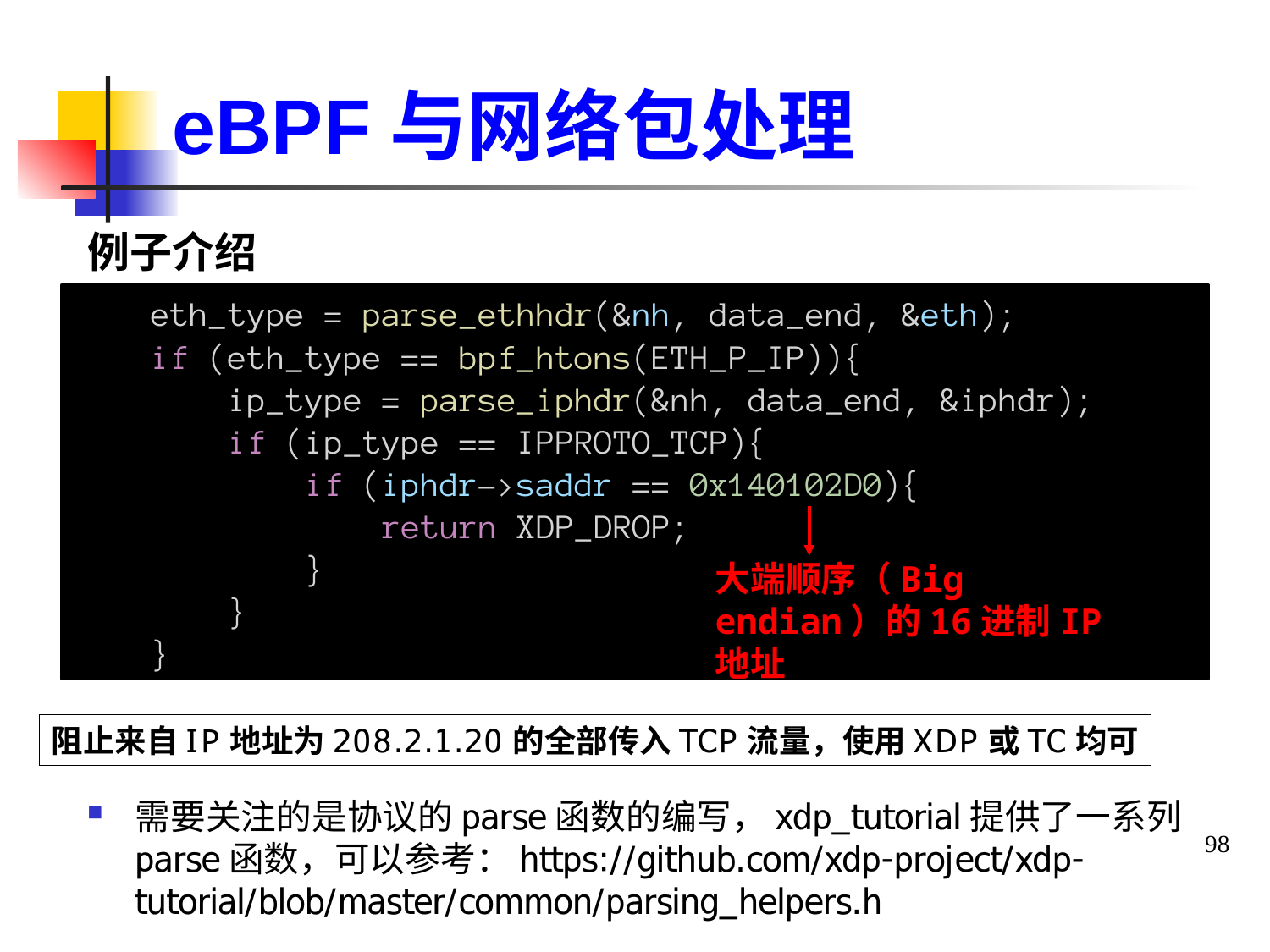

eBPF与网络包处理
例子介绍
    eth_type = parse_ethhdr(&nh, data_end, &eth);
    if (eth_type == bpf_htons(ETH_P_IP)){
        ip_type = parse_iphdr(&nh, data_end, &iphdr);
        if (ip_type == IPPROTO_TCP){
            if (iphdr->saddr == 0x140102D0){
                return XDP_DROP;
            }
        }
    }
大端顺序（Big endian）的16进制IP地址
阻止来自IP地址为208.2.1.20的全部传入TCP流量，使用XDP或TC均可
需要关注的是协议的parse函数的编写，xdp_tutorial提供了一系列parse函数，可以参考：https://github.com/xdp-project/xdp-tutorial/blob/master/common/parsing_helpers.h
98